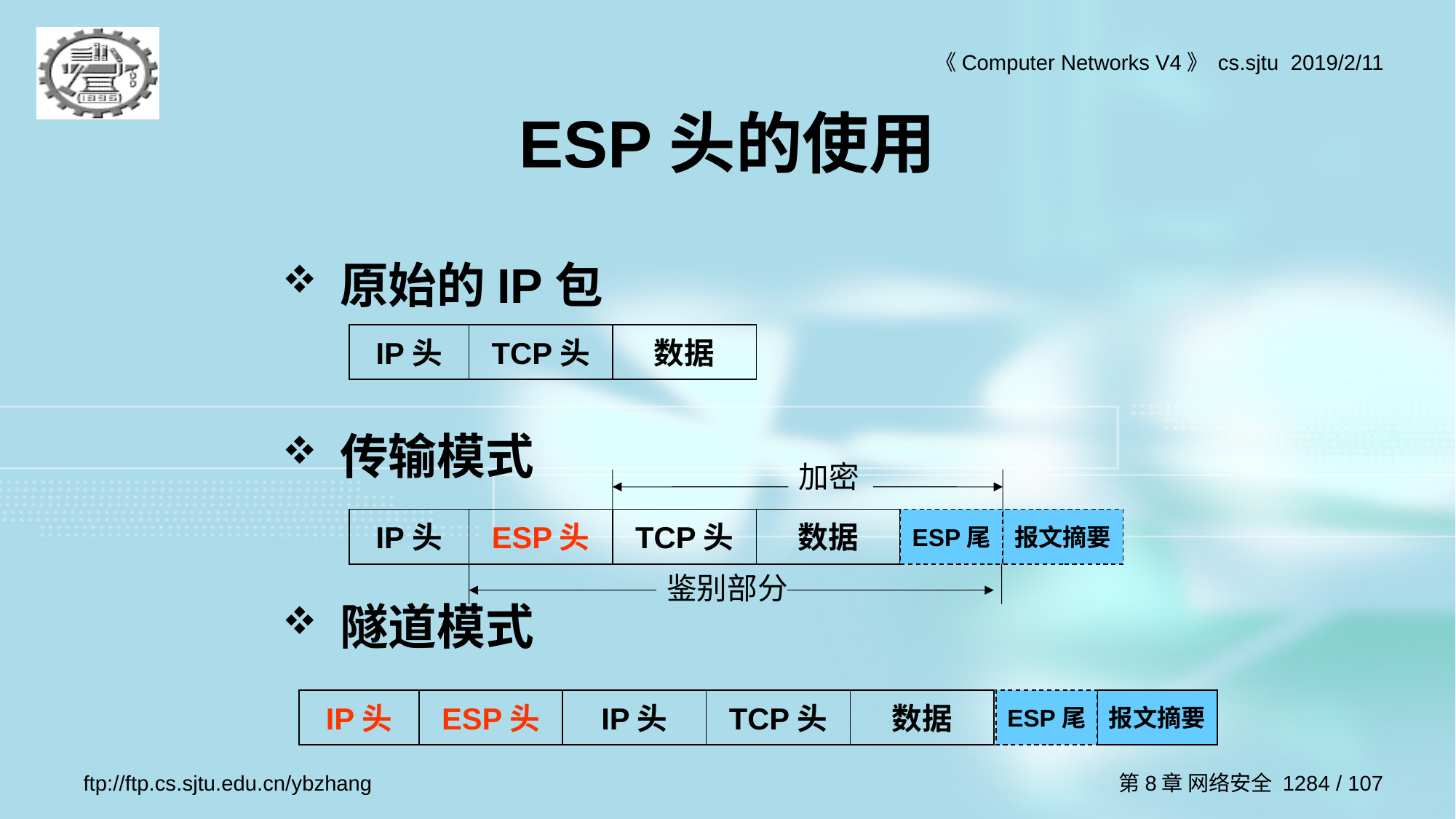

ESP头的使用

原始的IP包

传输模式

隧道模式
IP头
TCP头
数据
加密

IP头
ESP头
TCP头
数据
ESP尾
报文摘要

鉴别部分

IP头
ESP头
IP头
TCP头
数据
ESP尾
报文摘要